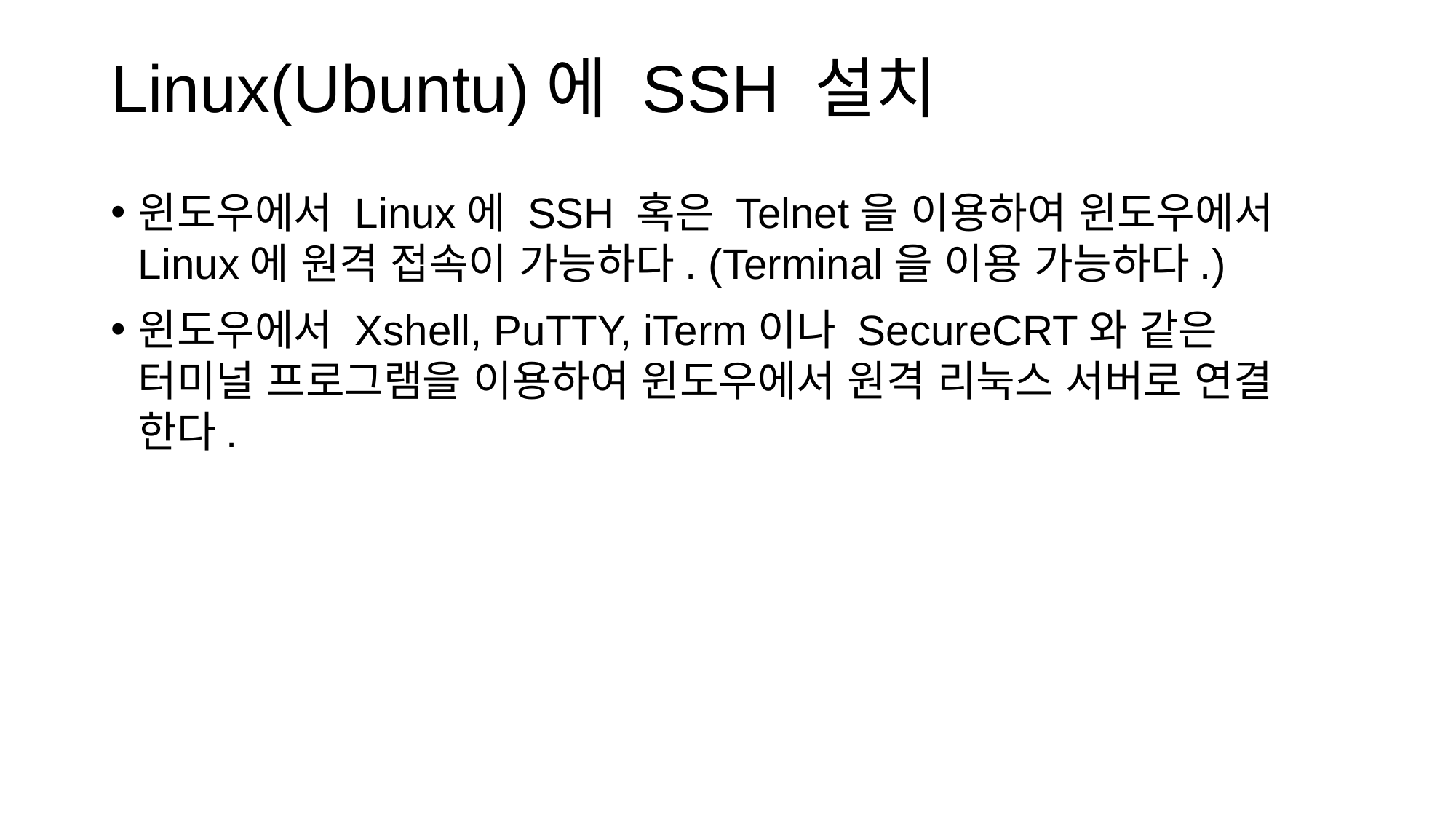

# Linux(Ubuntu)에 SSH 설치
윈도우에서 Linux에 SSH 혹은 Telnet을 이용하여 윈도우에서 Linux에 원격 접속이 가능하다. (Terminal을 이용 가능하다.)
윈도우에서 Xshell, PuTTY, iTerm이나 SecureCRT와 같은 터미널 프로그램을 이용하여 윈도우에서 원격 리눅스 서버로 연결 한다.